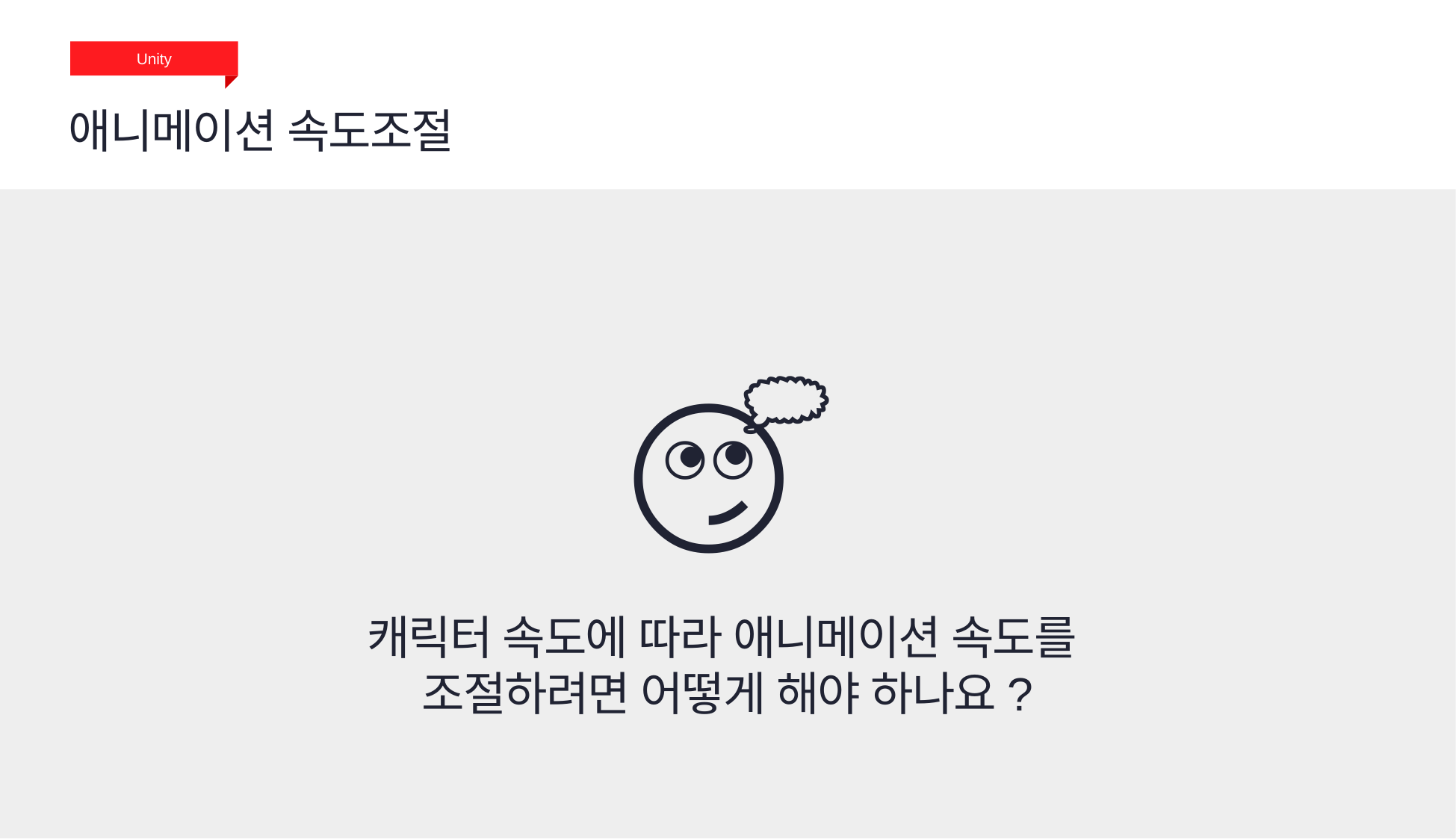

Unity

애니메이션 속도조절
🤔

캐릭터 속도에 따라 애니메이션 속도를
조절하려면 어떻게 해야 하나요?